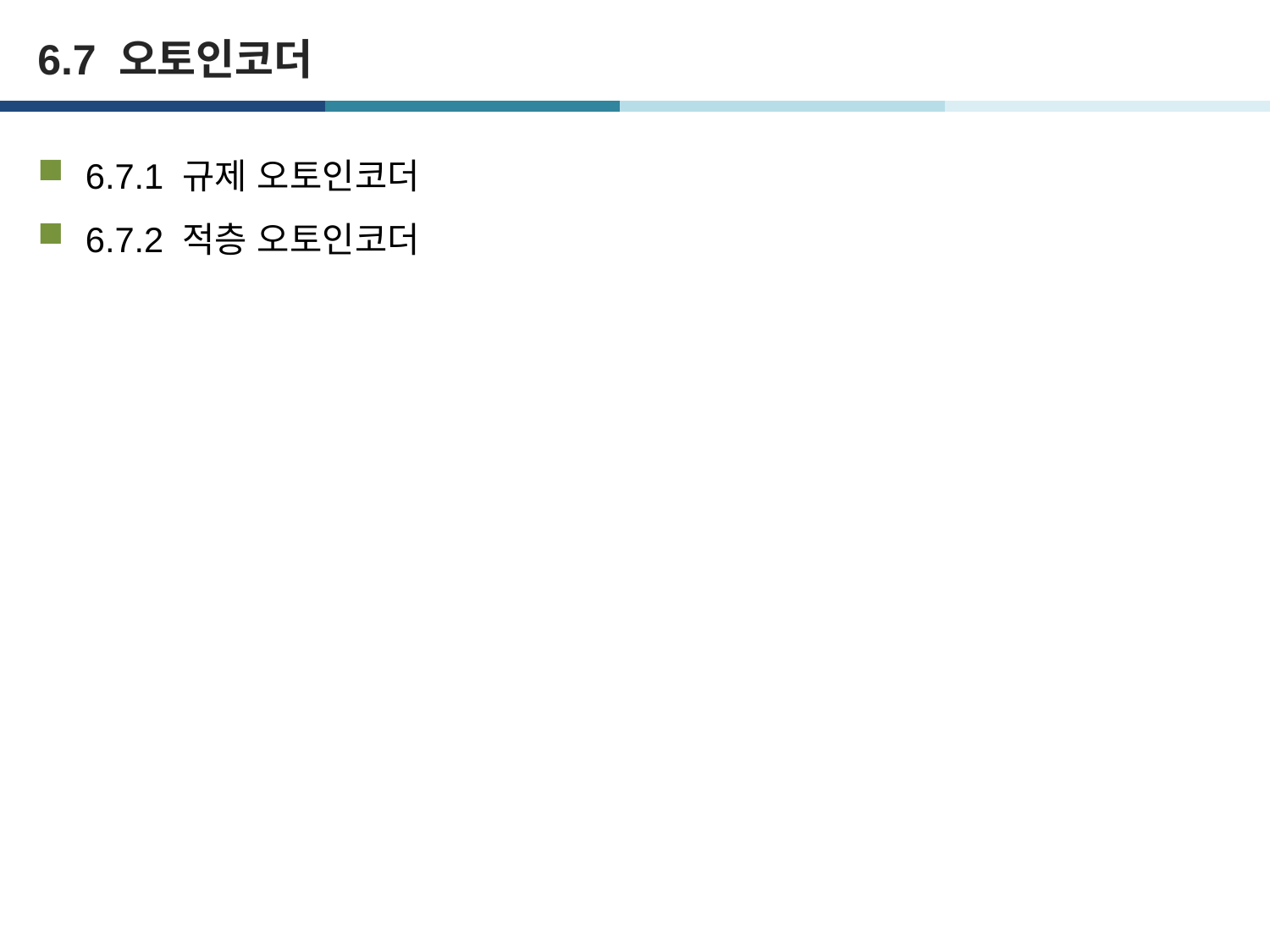

# 6.7 오토인코더
6.7.1 규제 오토인코더
6.7.2 적층 오토인코더